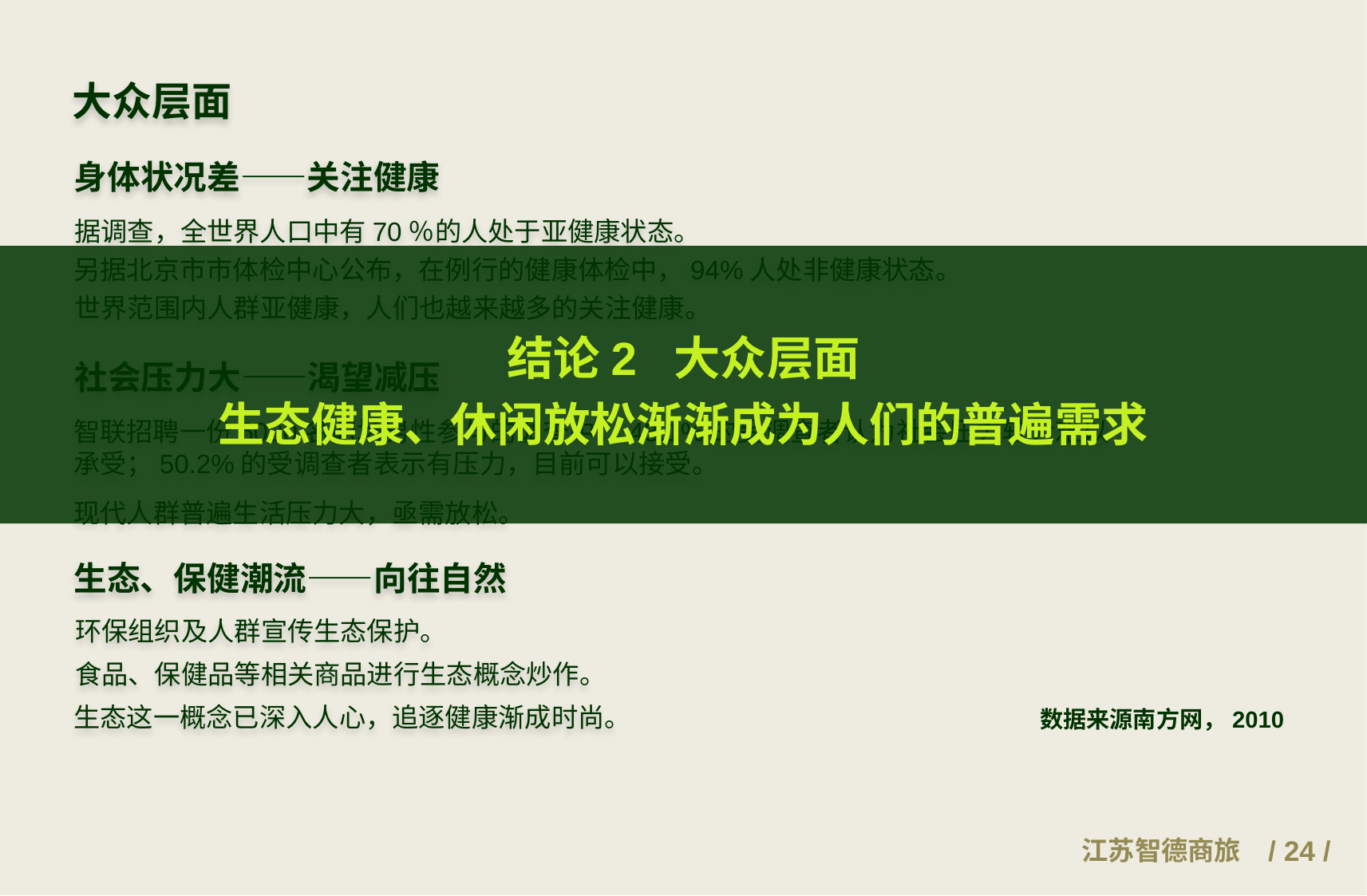

大众层面
身体状况差——关注健康
据调查，全世界人口中有70％的人处于亚健康状态。

结论2  大众层面
生态健康、休闲放松渐渐成为人们的普遍需求

另据北京市市体检中心公布，在例行的健康体检中，94%人处非健康状态。
世界范围内人群亚健康，人们也越来越多的关注健康。
社会压力大——渴望减压
智联招聘一份6000名职场男性参与的调查中，43.1%的受调查者认为社会压力较大难以承受；50.2%的受调查者表示有压力，目前可以接受。
现代人群普遍生活压力大，亟需放松。
生态、保健潮流——向往自然
环保组织及人群宣传生态保护。
食品、保健品等相关商品进行生态概念炒作。
生态这一概念已深入人心，追逐健康渐成时尚。
数据来源南方网，2010